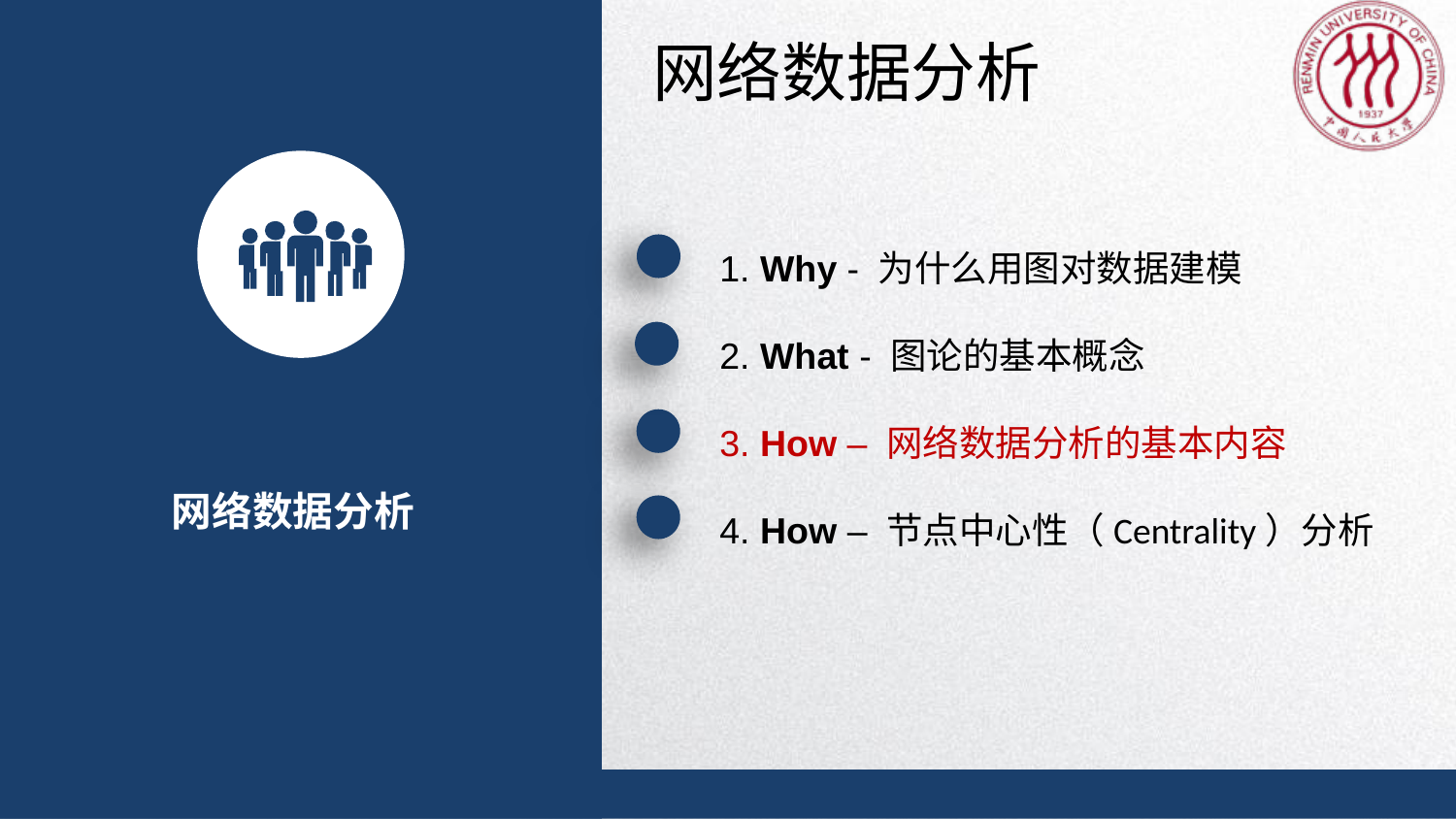

网络数据分析

1. Why - 为什么用图对数据建模
2. What - 图论的基本概念
3. How – 网络数据分析的基本内容
4. How – 节点中心性（Centrality）分析

网络数据分析